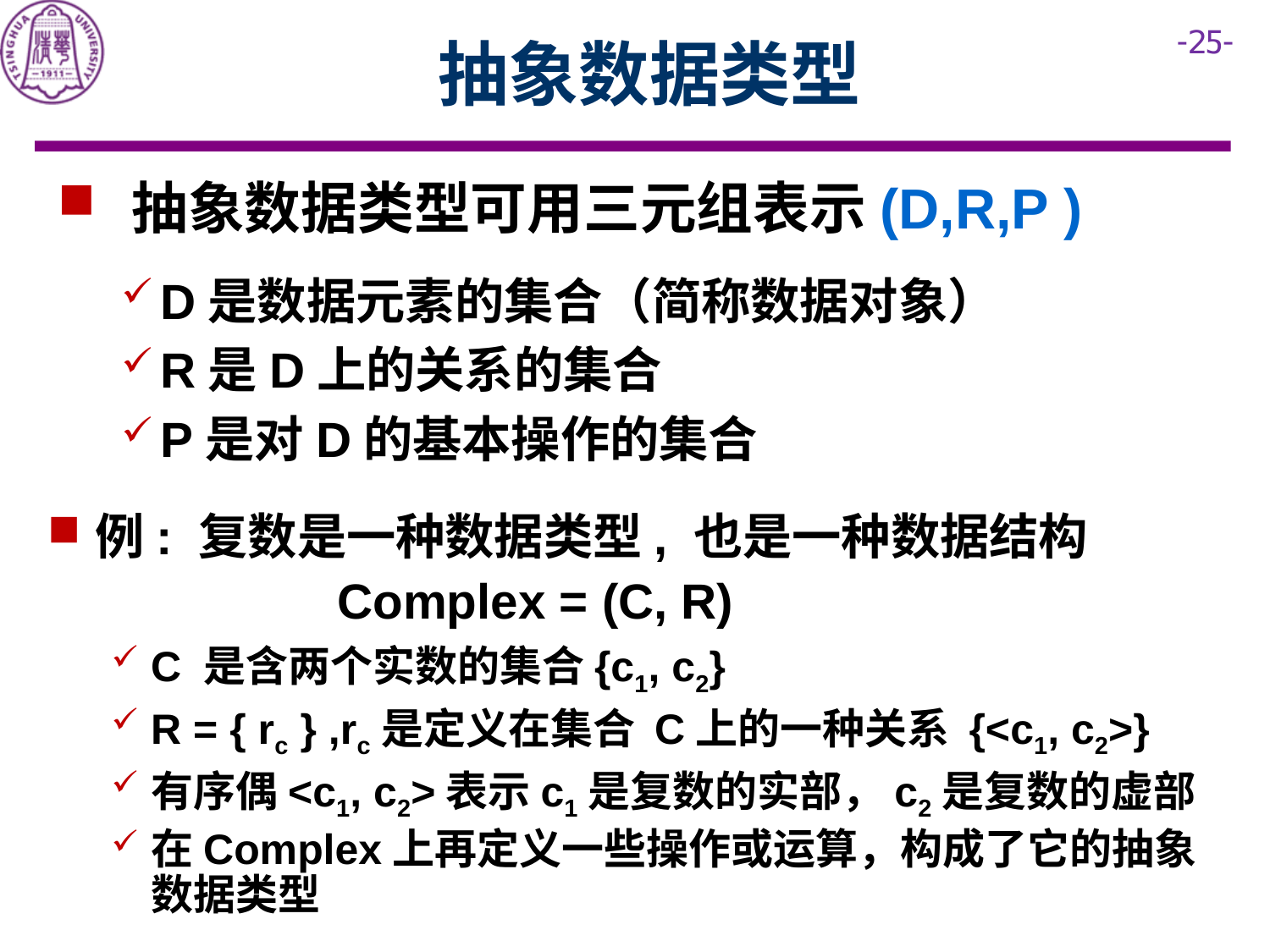

# 抽象数据类型
 抽象数据类型可用三元组表示(D,R,P )

D是数据元素的集合（简称数据对象）
R是D上的关系的集合
P是对D的基本操作的集合
例: 复数是一种数据类型, 也是一种数据结构
　　                Complex = (C, R)
C 是含两个实数的集合{c1, c2}
R = { rc } ,rc是定义在集合 C上的一种关系 {<c1, c2>}
有序偶<c1, c2>表示c1是复数的实部，c2是复数的虚部
在Complex上再定义一些操作或运算，构成了它的抽象数据类型